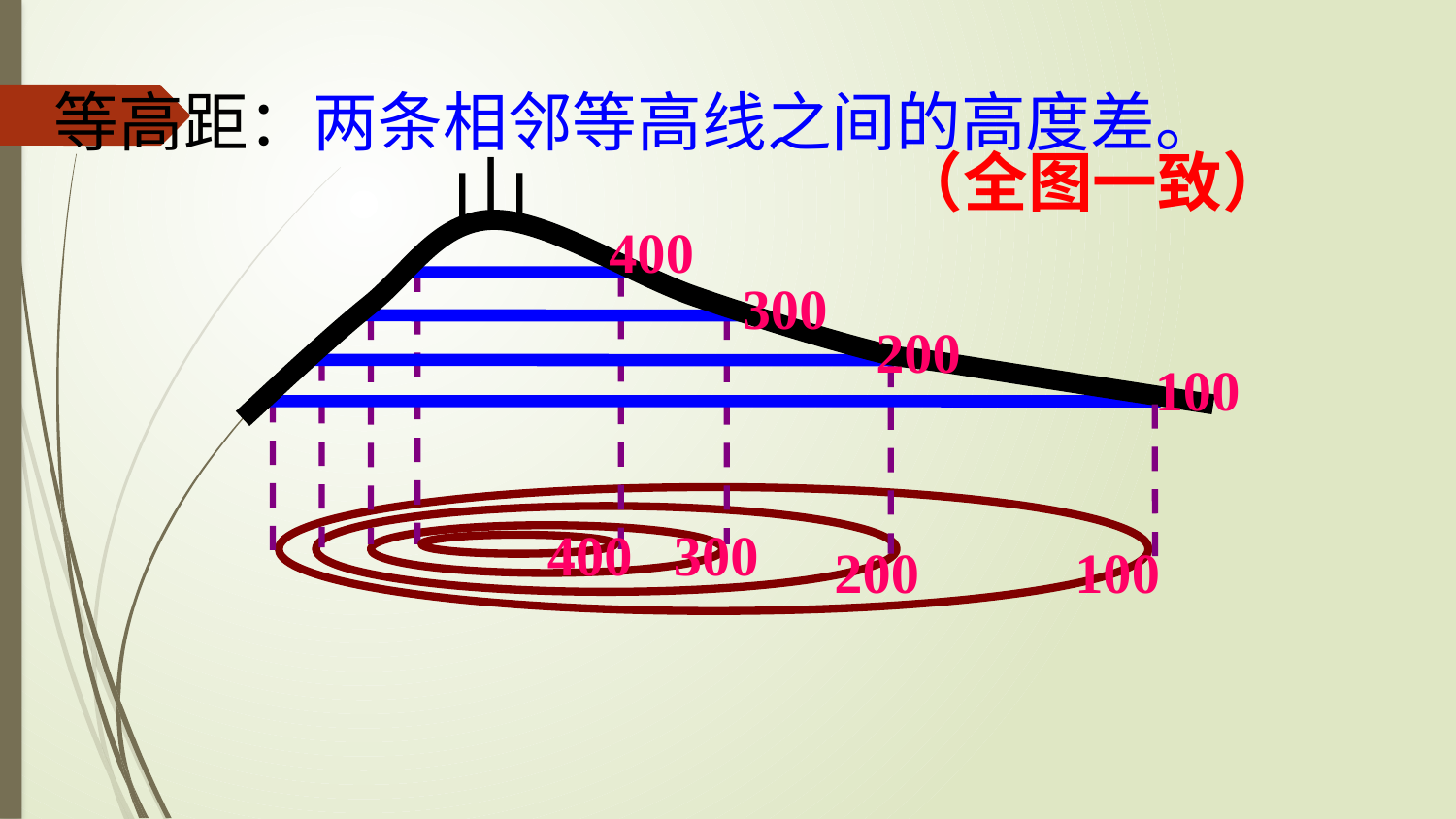

等高距：两条相邻等高线之间的高度差。

 （全图一致）
山
400

300

200

100

400
300

200
100